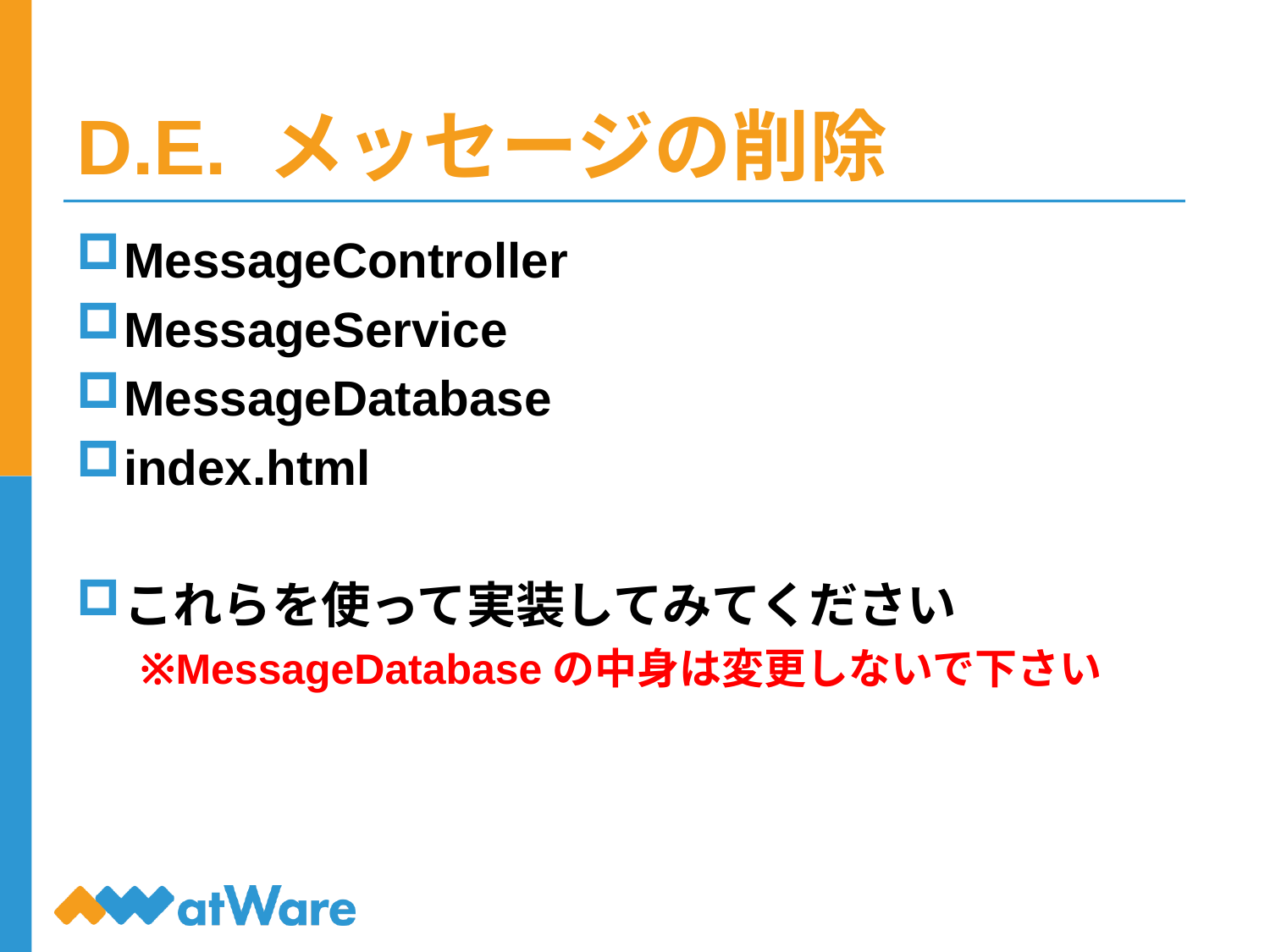

# D.E. メッセージの削除
MessageController
MessageService
MessageDatabase
index.html

これらを使って実装してみてください
※MessageDatabaseの中身は変更しないで下さい